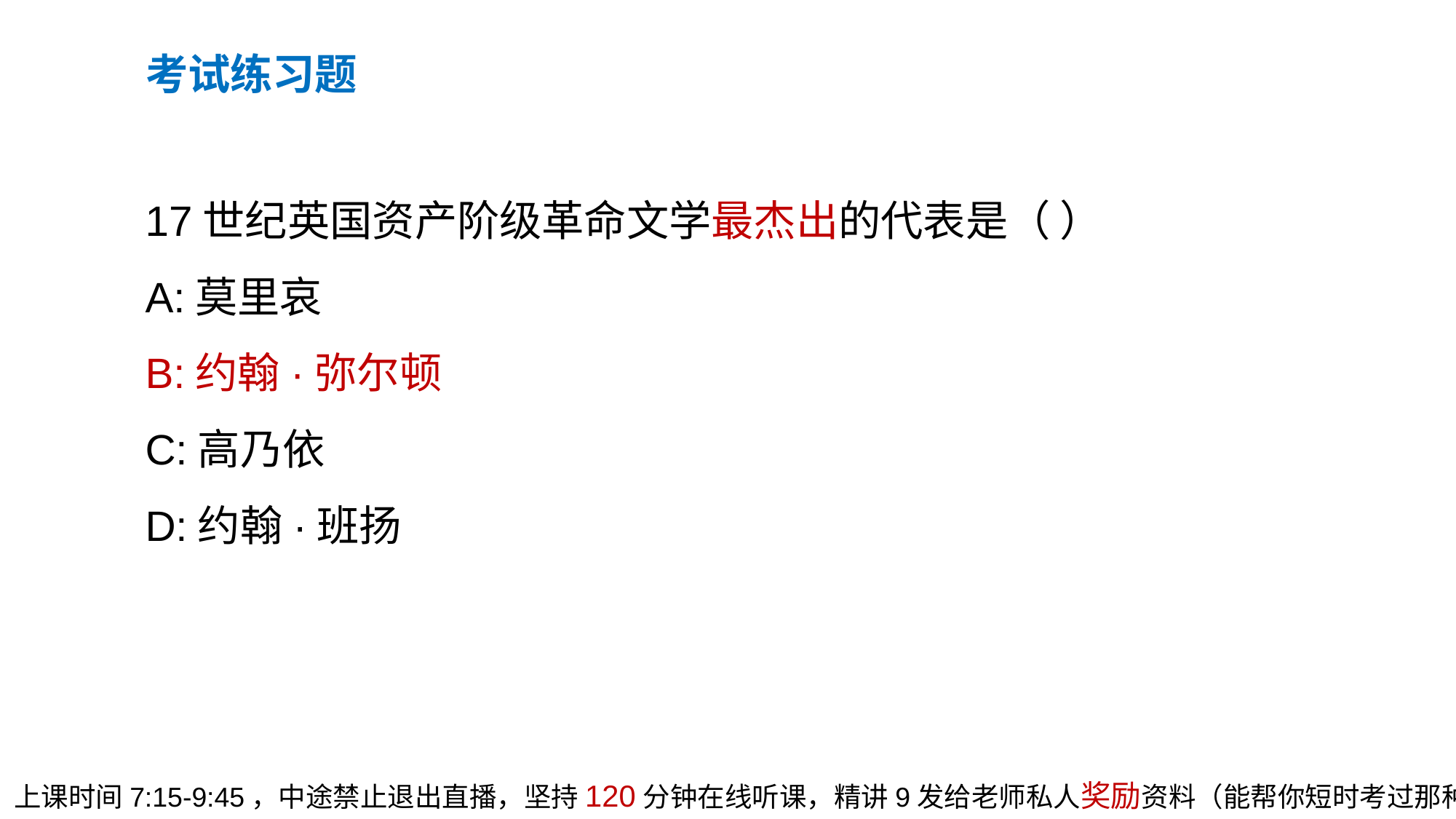

考试练习题
17世纪英国资产阶级革命文学最杰出的代表是（ ）
A:莫里哀
B:约翰·弥尔顿
C:高乃依
D:约翰·班扬